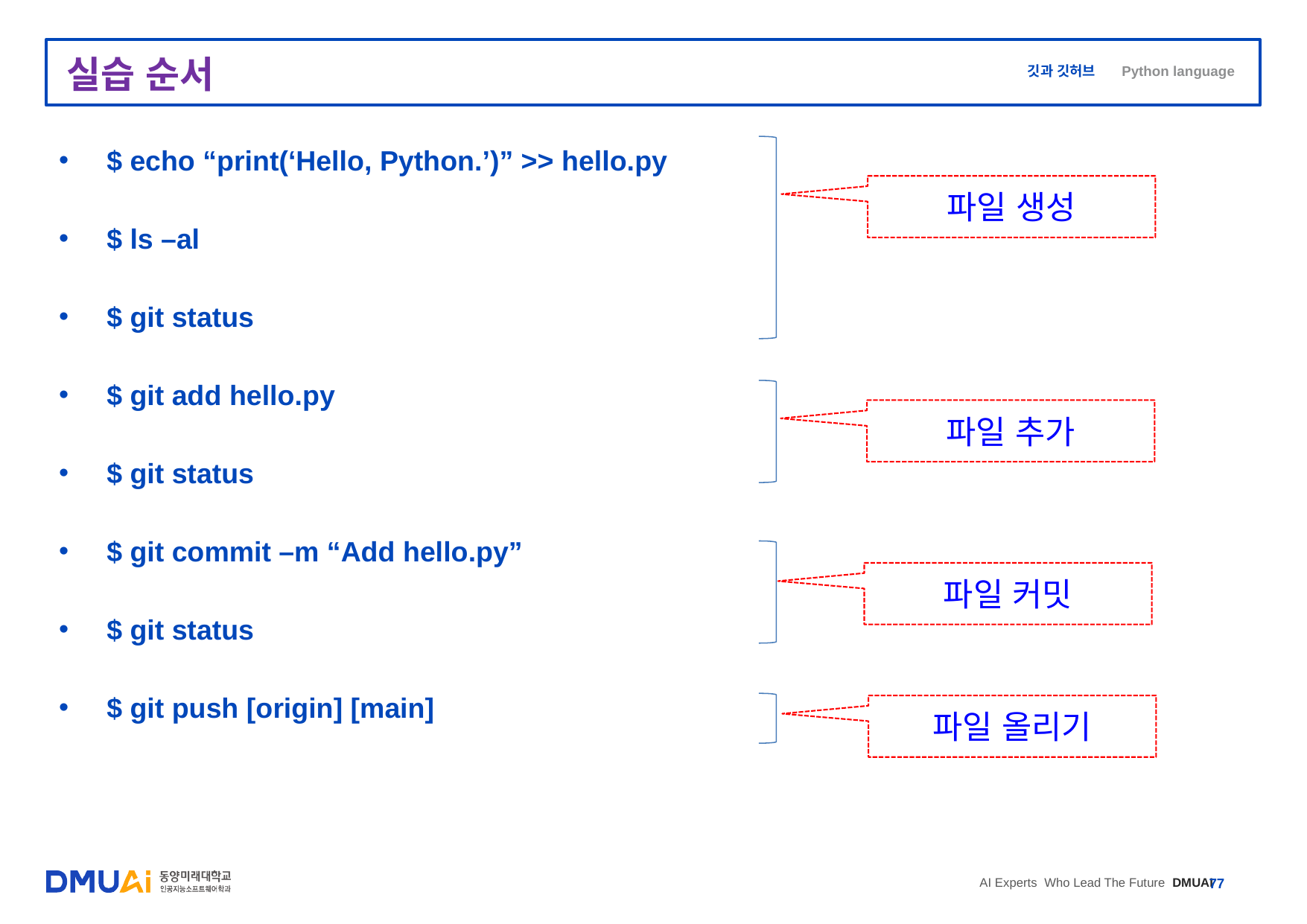

# 실습 순서
$ echo “print(‘Hello, Python.’)” >> hello.py

$ ls –al

$ git status

$ git add hello.py

$ git status

$ git commit –m “Add hello.py”

$ git status

$ git push [origin] [main]

파일 생성

파일 추가

파일 커밋

파일 올리기